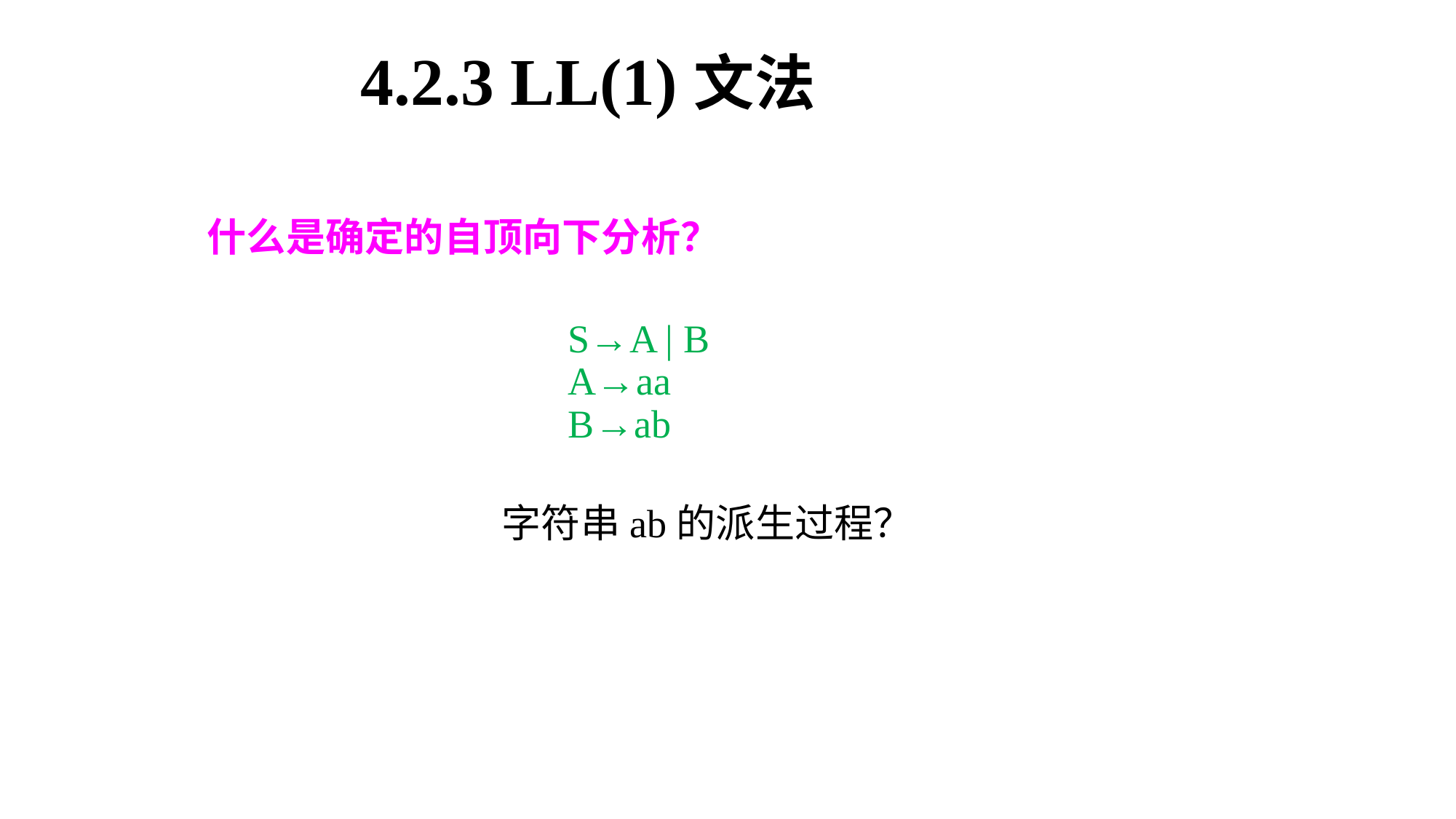

4.2.3 LL(1)文法
什么是确定的自顶向下分析？

S→A | B
A→aa
B→ab

字符串ab的派生过程？